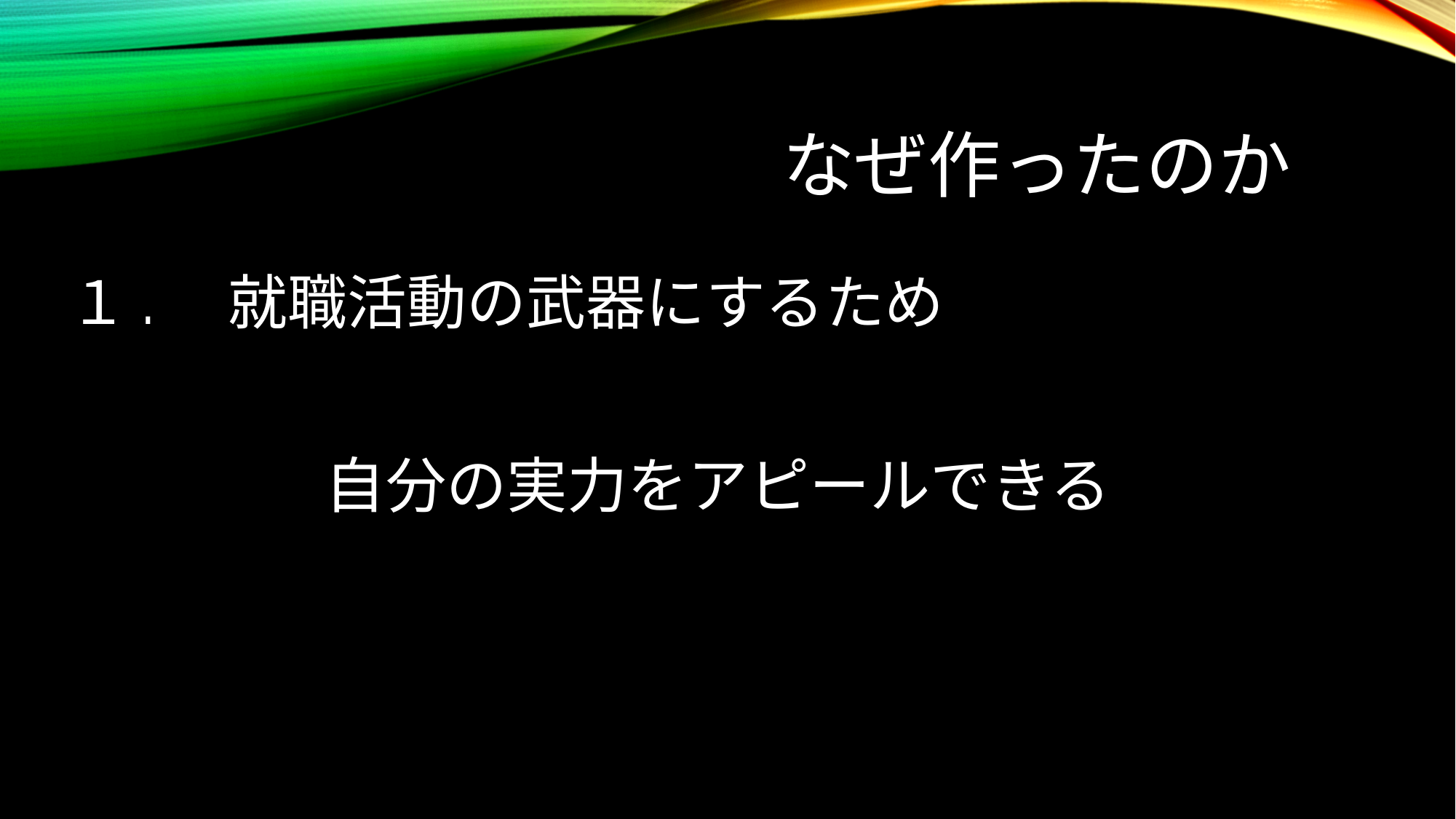

なぜ作ったのか
１.　就職活動の武器にするため
自分の実力をアピールできる